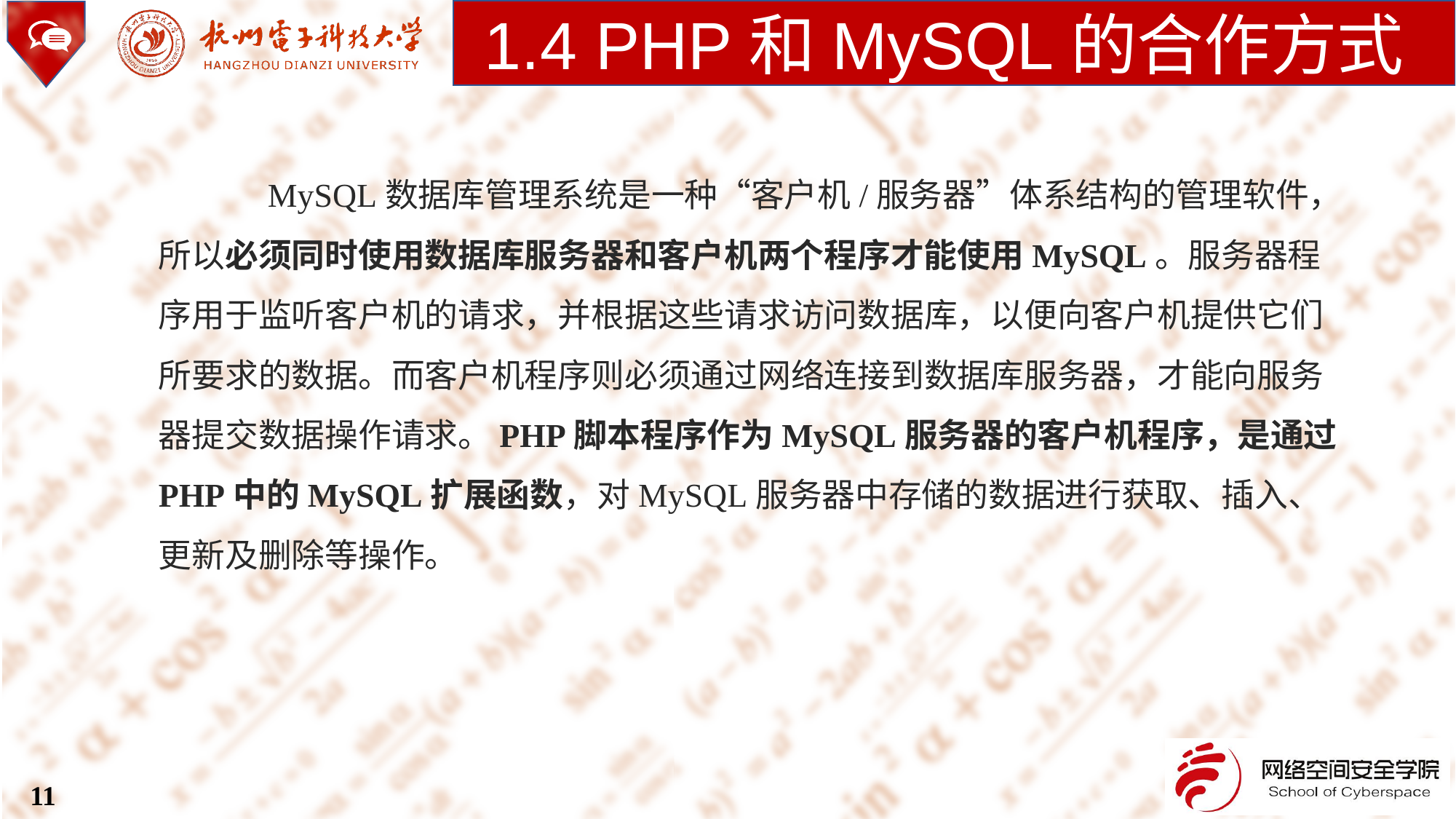

1.4 PHP和MySQL的合作方式
	MySQL数据库管理系统是一种“客户机/服务器”体系结构的管理软件，所以必须同时使用数据库服务器和客户机两个程序才能使用MySQL。服务器程序用于监听客户机的请求，并根据这些请求访问数据库，以便向客户机提供它们所要求的数据。而客户机程序则必须通过网络连接到数据库服务器，才能向服务器提交数据操作请求。PHP脚本程序作为MySQL服务器的客户机程序，是通过PHP中的MySQL扩展函数，对MySQL服务器中存储的数据进行获取、插入、更新及删除等操作。
11